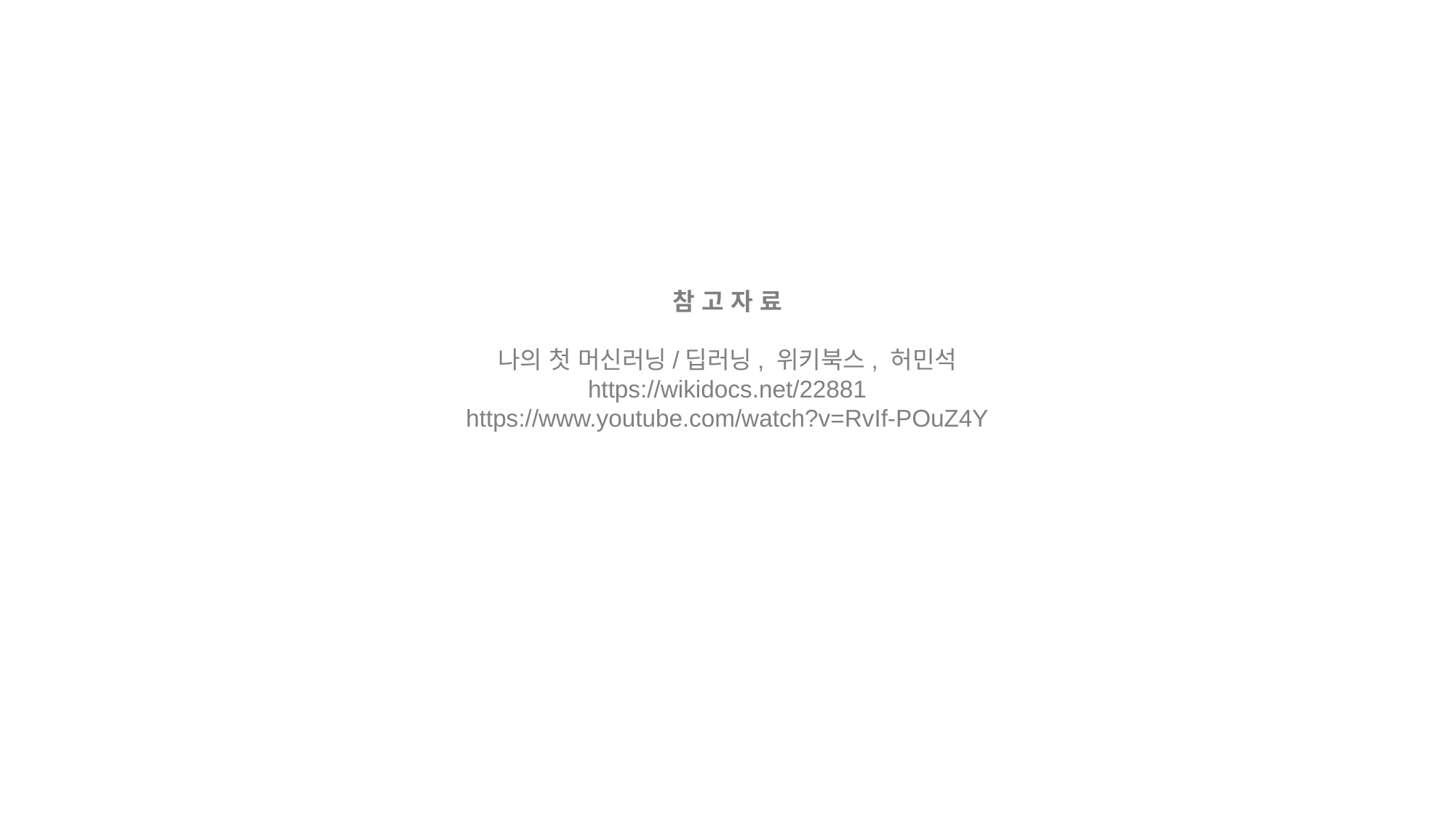

참 고 자 료

나의 첫 머신러닝/딥러닝, 위키북스, 허민석
https://wikidocs.net/22881
https://www.youtube.com/watch?v=RvIf-POuZ4Y